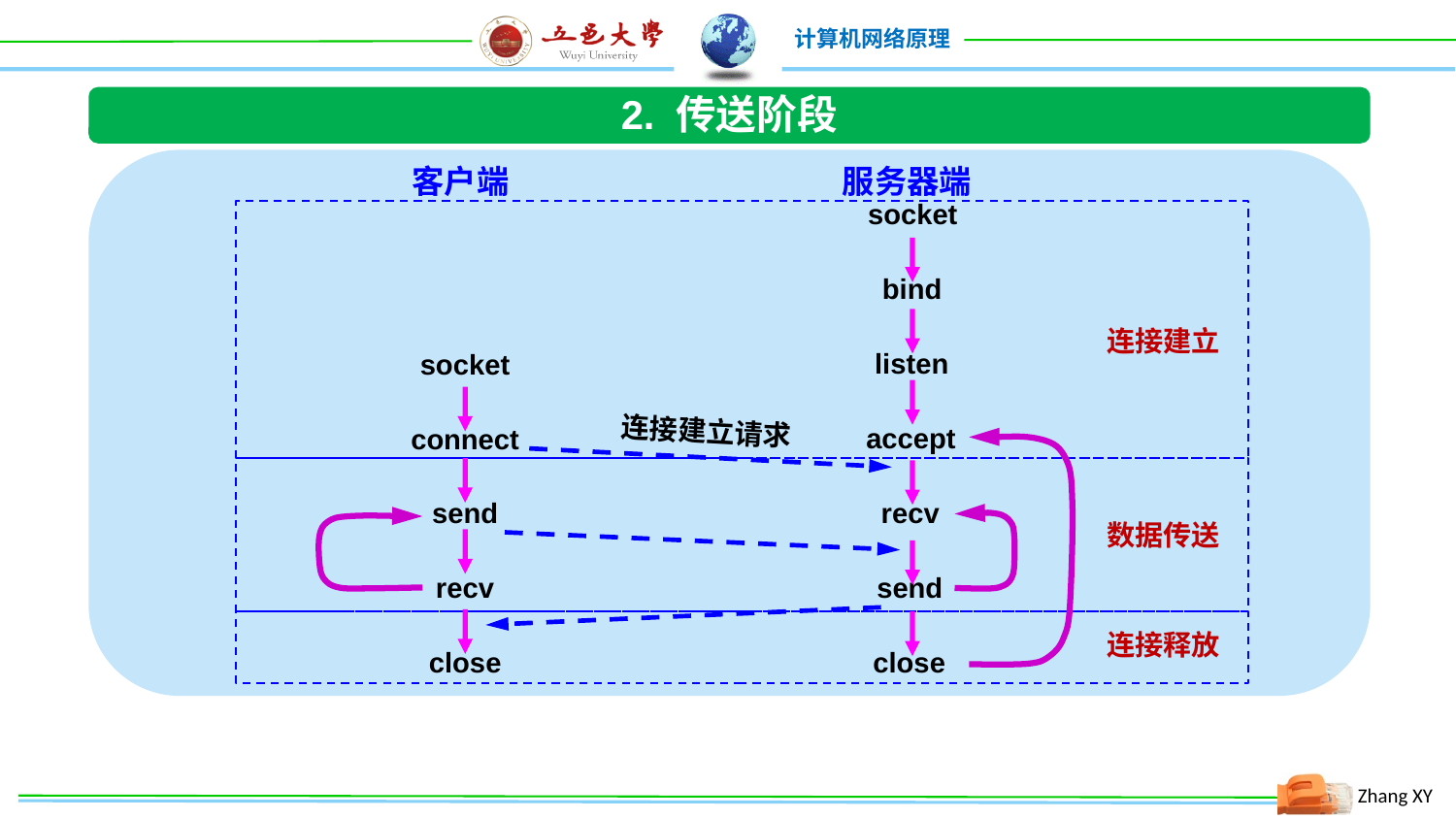

2. 传送阶段

客户端
服务器端
socket

bind

连接建立
listen
socket

连接建立请求
accept
connect

send
recv
数据传送

recv
send

连接释放
close
close